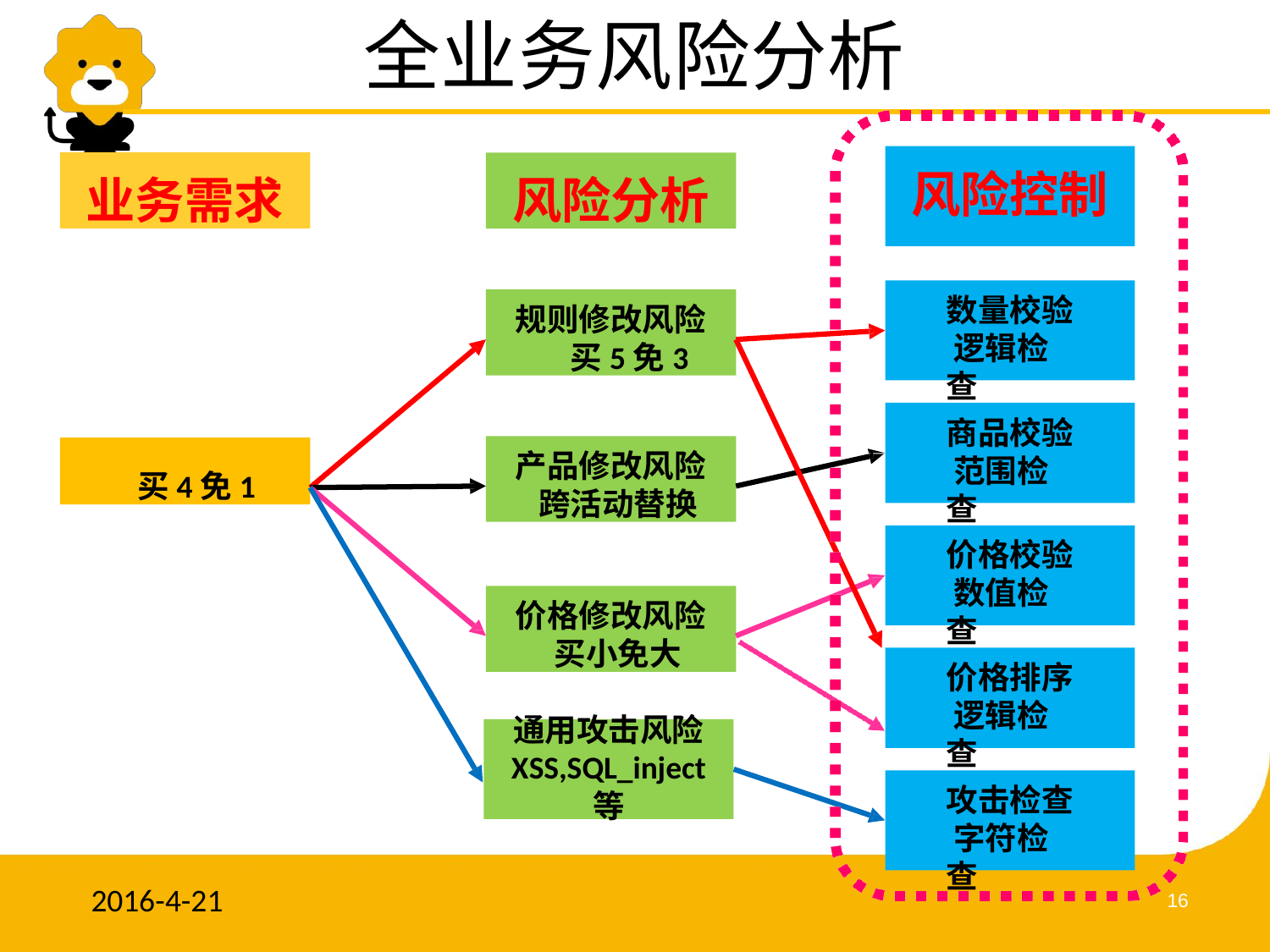

# 全业务风险分析

业务需求
风险分析
风险控制

规则修改风险  买5免3
数量校验  逻辑检查

商品校验  范围检查
产品修改风险  跨活动替换
买4免1

价格校验  数值检查

价格修改风险  买小免大

价格排序  逻辑检查
通用攻击风险

XSS,SQL_inject
等

攻击检查  字符检查
2016-4-21
16